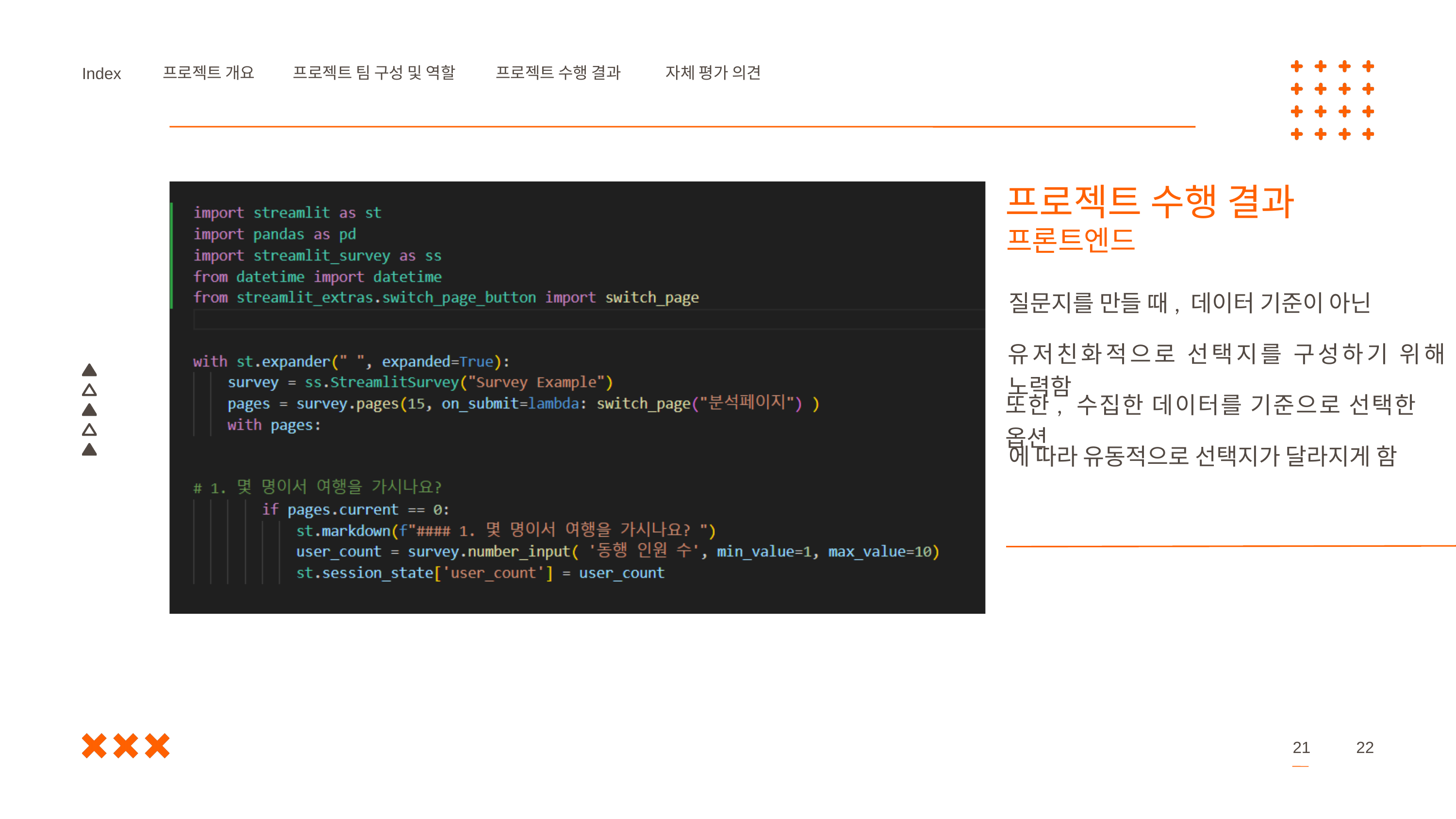

프로젝트 개요
프로젝트 팀 구성 및 역할
프로젝트 수행 결과
자체 평가 의견
Index

프로젝트 수행 결과
프론트엔드
질문지를 만들 때, 데이터 기준이 아닌
유저친화적으로 선택지를 구성하기 위해 노력함

또한, 수집한 데이터를 기준으로 선택한 옵션
에 따라 유동적으로 선택지가 달라지게 함

21
22